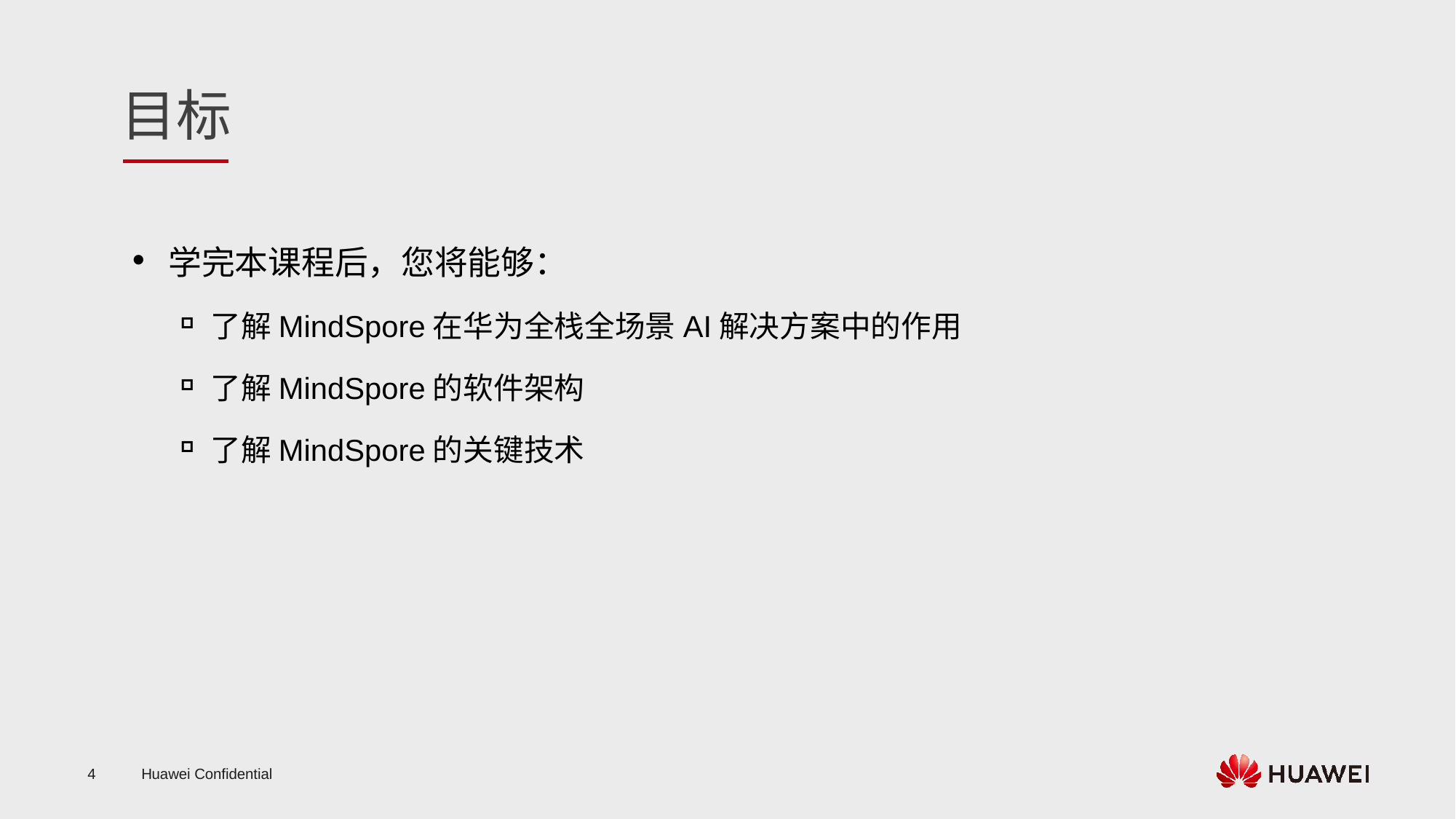

学完本课程后，您将能够：
了解MindSpore在华为全栈全场景AI解决方案中的作用
了解MindSpore的软件架构
了解MindSpore的关键技术